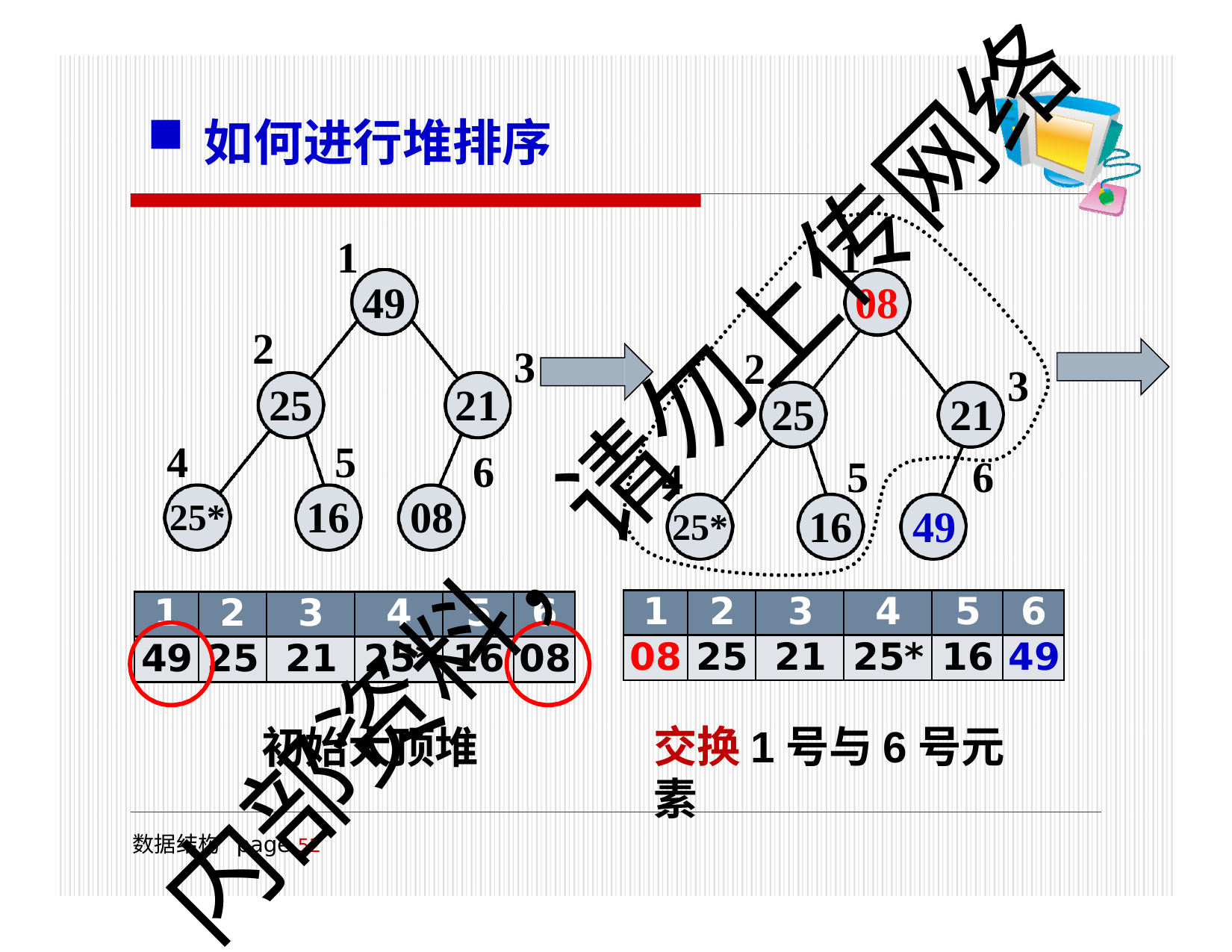

如何进行堆排序

1
1
08

49
2
25

3

2

3
21
6
21
5	6
16	49
25
4
25*
5
16	08
内部资料，请勿上传网络
4
25*
| 1 | 2 | 3 | 4 | 5 | 6 |
| --- | --- | --- | --- | --- | --- |
| 08 | 25 | 21 | 25\* | 16 | 49 |
| 1 | 2 | 3 | 4 | 5 | 6 |
| --- | --- | --- | --- | --- | --- |
| 49 | 25 | 21 | 25\* | 16 | 08 |

交换1号与6号元素
初始大顶堆

数据结构 page 52